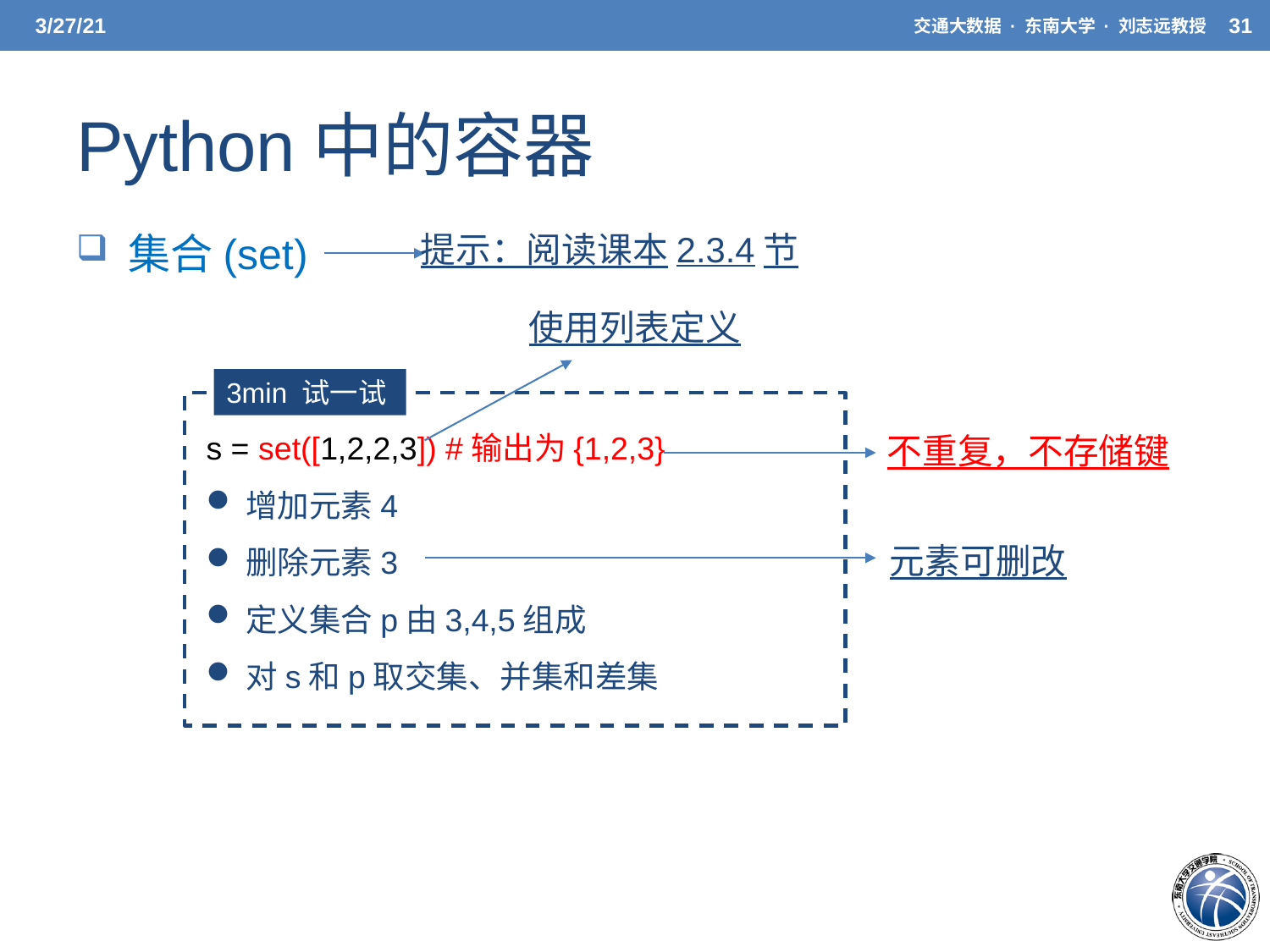

3/27/21
交通大数据 · 东南大学 · 刘志远教授
31
# Python中的容器
提示：阅读课本2.3.4节
 集合(set)
使用列表定义
3min 试一试

s = set([1,2,2,3]) #输出为{1,2,3}
增加元素4
删除元素3
定义集合p由3,4,5组成
对s和p取交集、并集和差集

不重复，不存储键
元素可删改